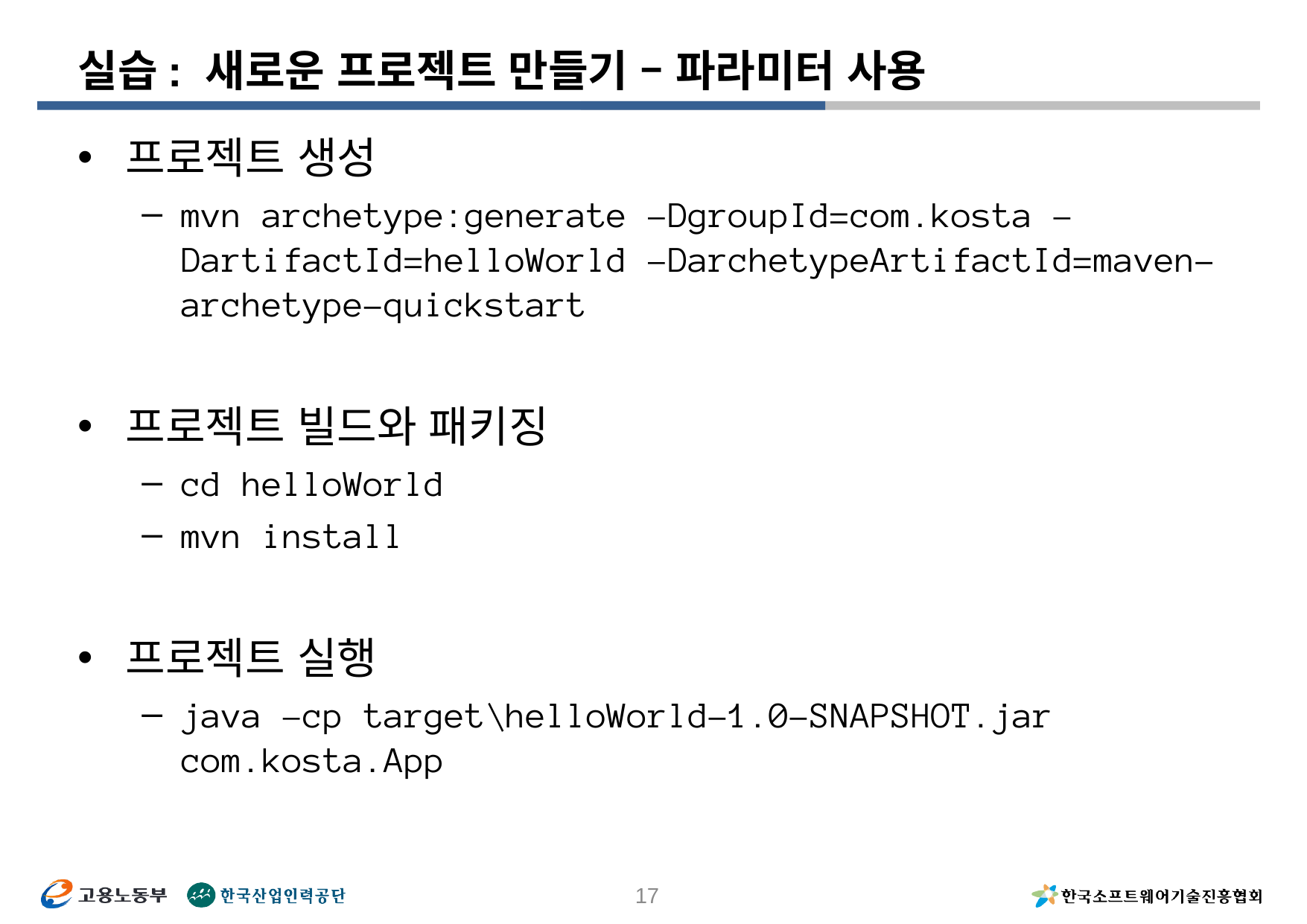

# 실습: 새로운 프로젝트 만들기 – 파라미터 사용
프로젝트 생성
mvn archetype:generate –DgroupId=com.kosta –DartifactId=helloWorld –DarchetypeArtifactId=maven-archetype-quickstart

프로젝트 빌드와 패키징
cd helloWorld
mvn install

프로젝트 실행
java –cp target\helloWorld-1.0-SNAPSHOT.jar com.kosta.App
17